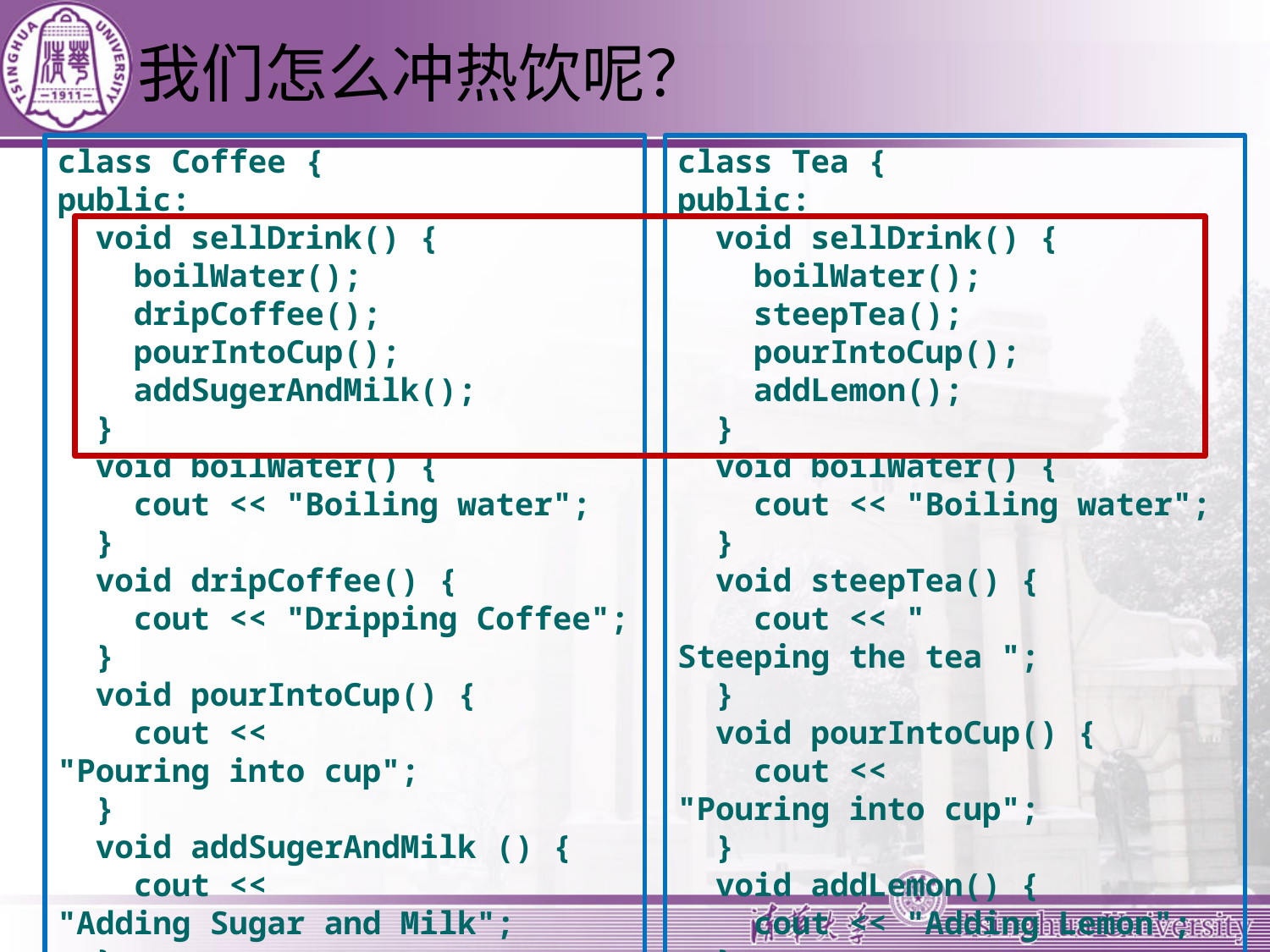

# 我们怎么冲热饮呢？
class Coffee {
public:
  void sellDrink() {
    boilWater();
    dripCoffee();
    pourIntoCup();
    addSugerAndMilk();
  }
  void boilWater() {
    cout << "Boiling water";
  }
  void dripCoffee() {
    cout << "Dripping Coffee";
  }
  void pourIntoCup() {
    cout << "Pouring into cup";
  }
  void addSugerAndMilk () {
    cout << "Adding Sugar and Milk";
  }
};
class Tea {
public:
  void sellDrink() {
    boilWater();
    steepTea();
    pourIntoCup();
    addLemon();
  }
  void boilWater() {
    cout << "Boiling water";
  }
  void steepTea() {
    cout << " Steeping the tea ";
  }
  void pourIntoCup() {
    cout << "Pouring into cup";
  }
  void addLemon() {
    cout << "Adding Lemon";
  }
};